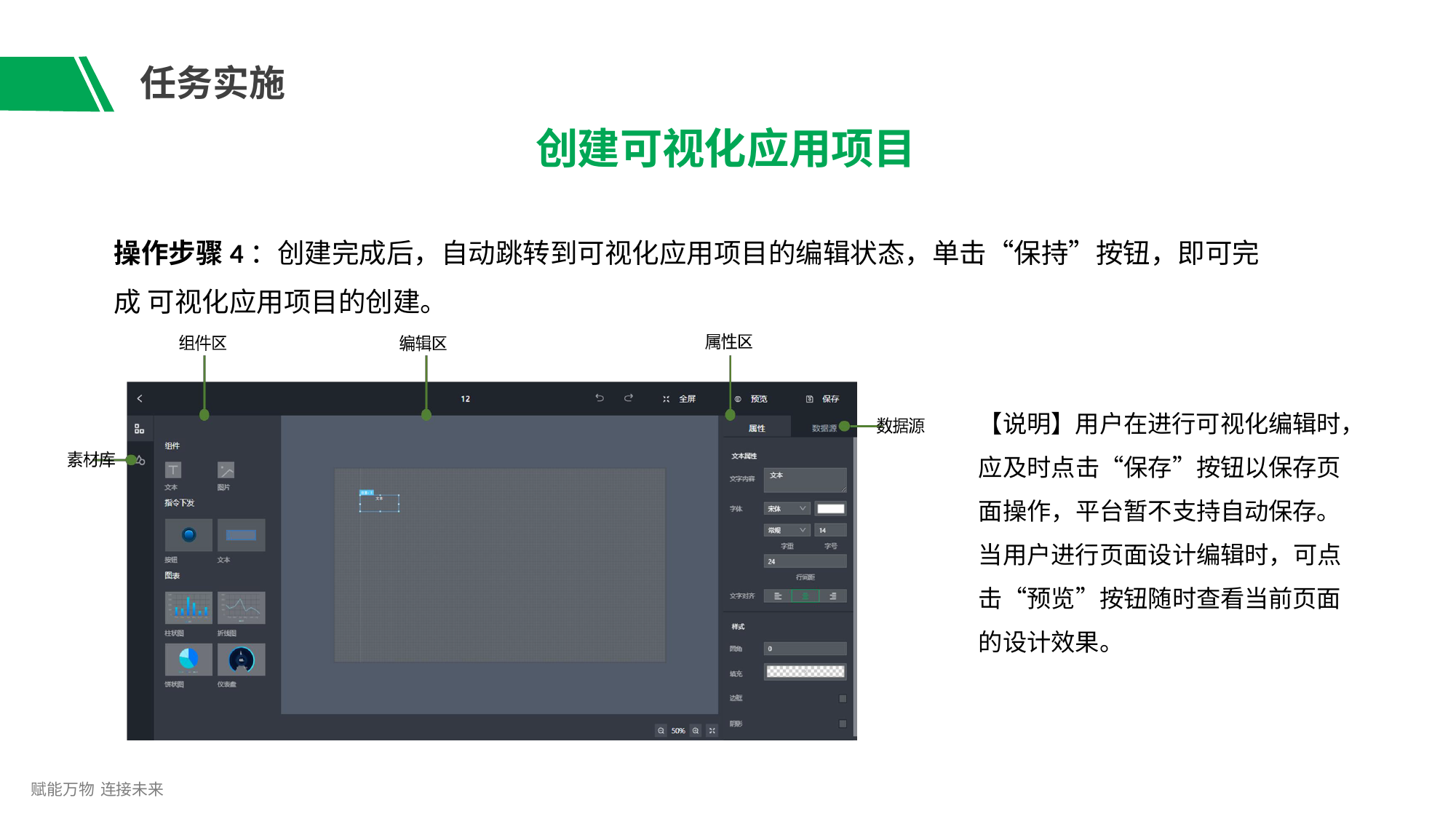

# 任务实施
创建可视化应用项目
操作步骤4：创建完成后，自动跳转到可视化应用项目的编辑状态，单击“保持”按钮，即可完成 可视化应用项目的创建。

【说明】用户在进行可视化编辑时， 应及时点击“保存”按钮以保存页 面操作，平台暂不支持自动保存。 当用户进行页面设计编辑时，可点 击“预览”按钮随时查看当前页面 的设计效果。
赋能万物 连接未来